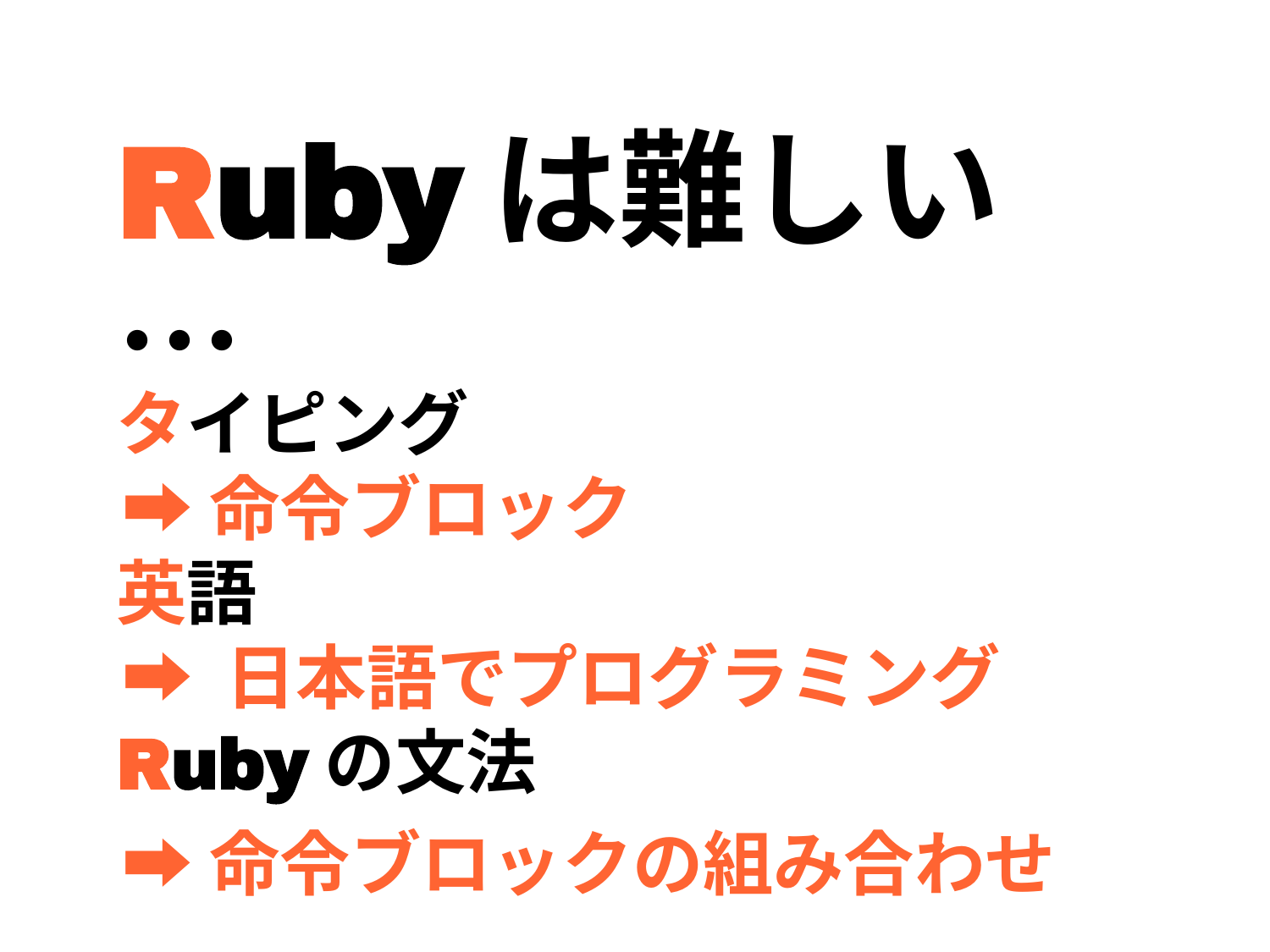

Rubyは難しい…
タイピング
英語
Rubyの文法
➡命令ブロック

➡ 日本語でプログラミング
➡命令ブロックの組み合わせ